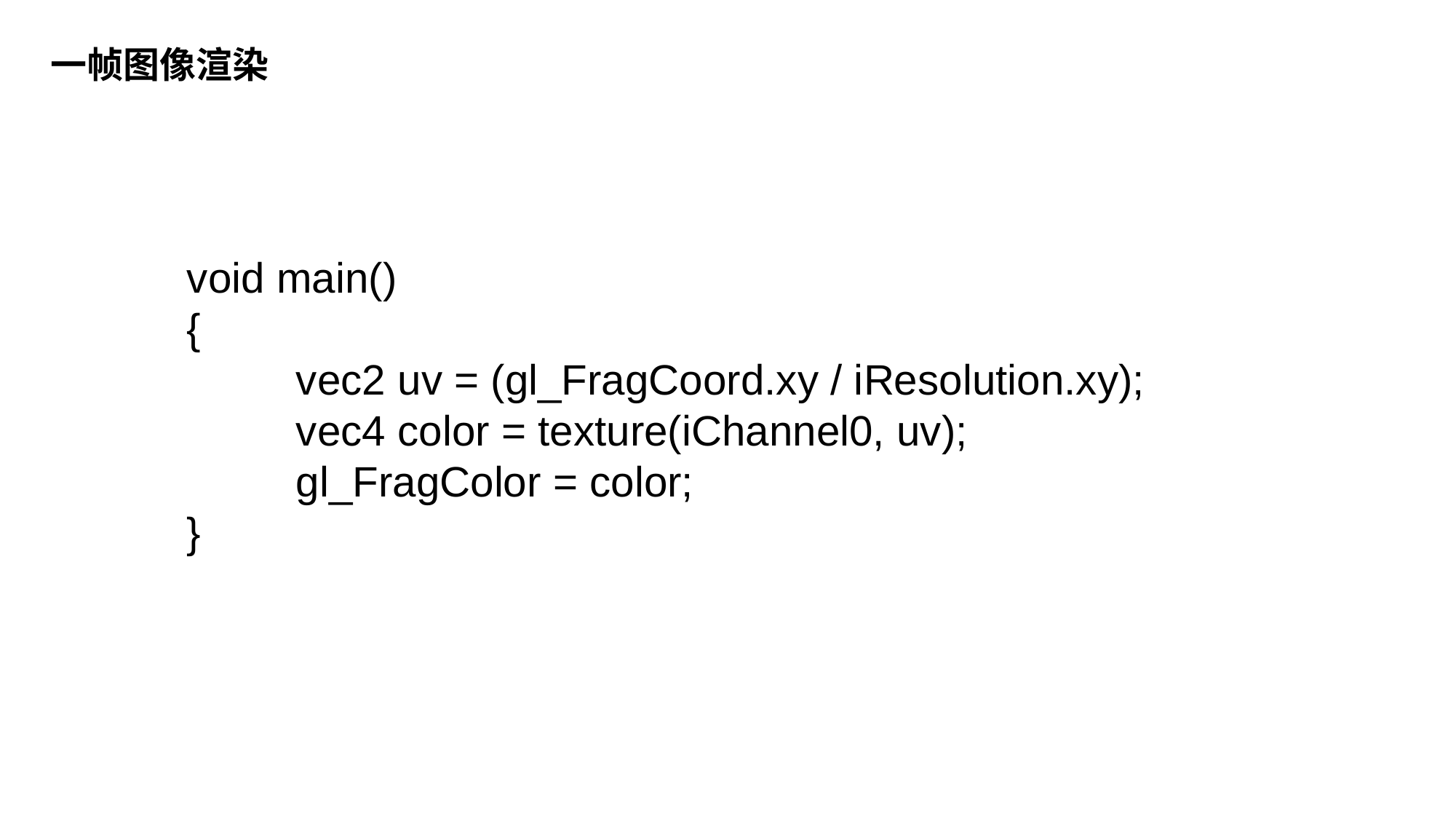

# 一帧图像渲染
void main()
{
	vec2 uv = (gl_FragCoord.xy / iResolution.xy);
	vec4 color = texture(iChannel0, uv);
	gl_FragColor = color;
}